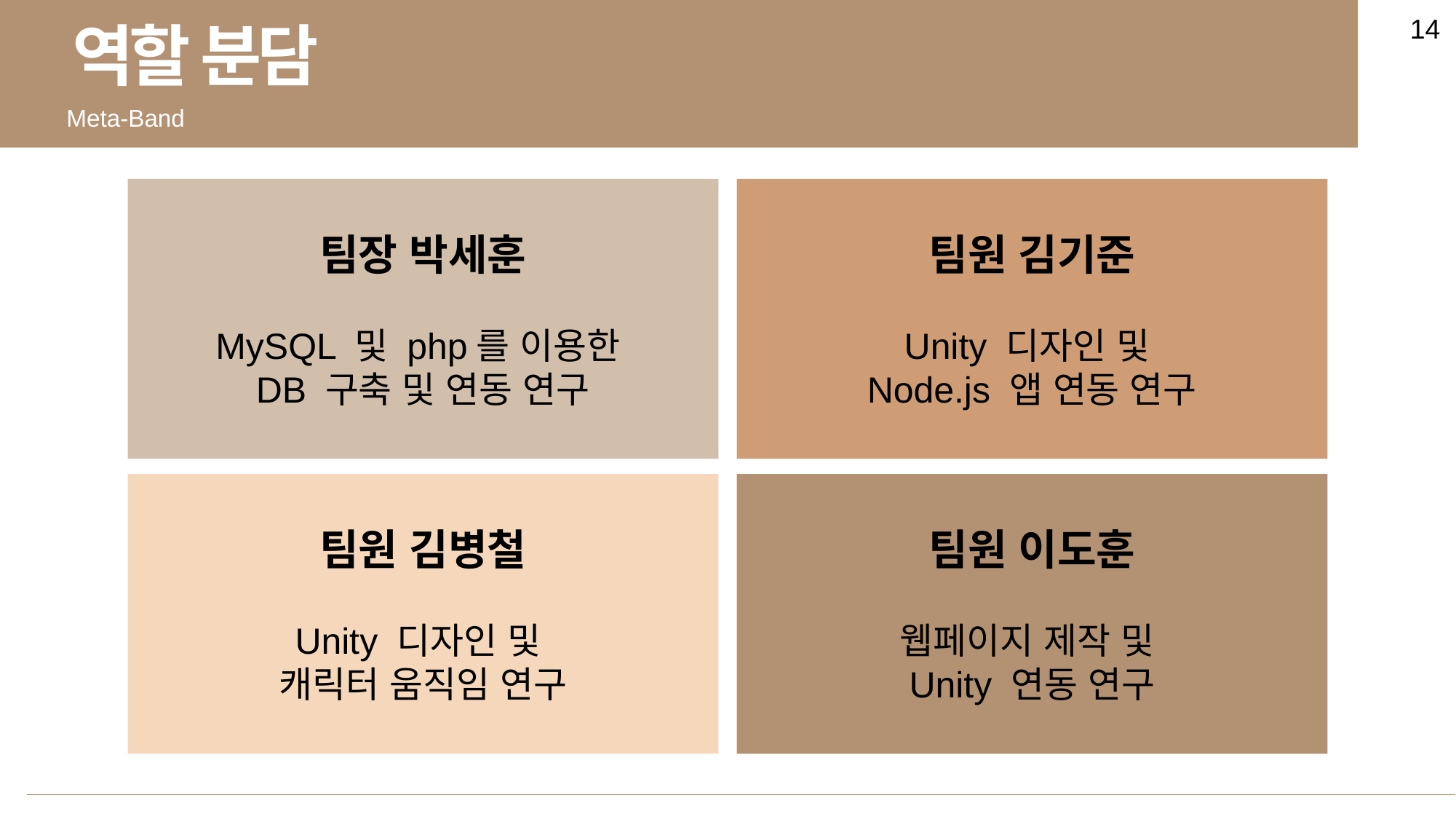

14
역할 분담
Meta-Band
팀장 박세훈

MySQL 및 php를 이용한
DB 구축 및 연동 연구
팀원 김기준

Unity 디자인 및
Node.js 앱 연동 연구
팀원 김병철

Unity 디자인 및
캐릭터 움직임 연구
팀원 이도훈

웹페이지 제작 및
Unity 연동 연구